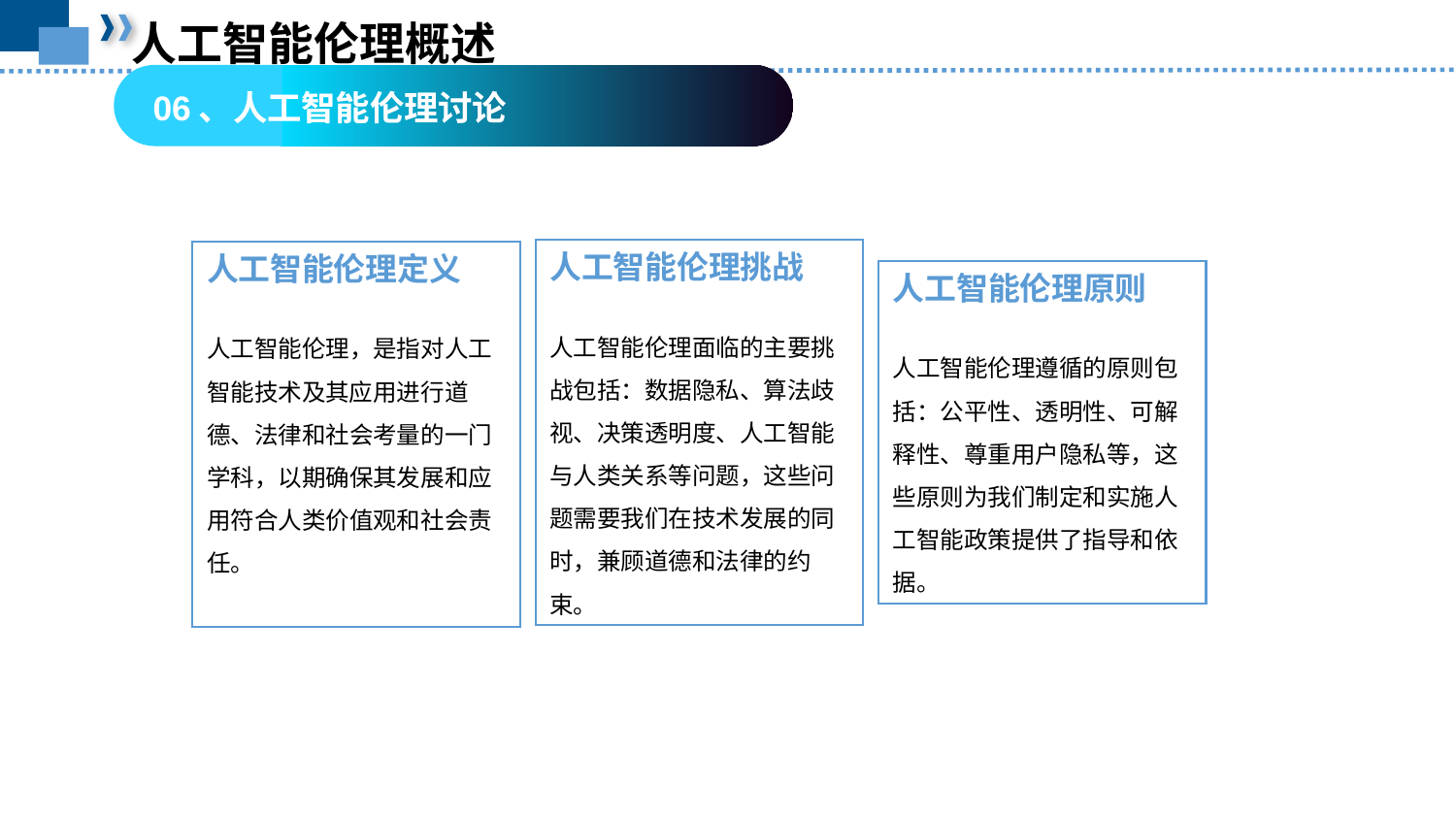

人工智能伦理概述

06、人工智能伦理讨论
人工智能伦理挑战
人工智能伦理面临的主要挑战包括：数据隐私、算法歧视、决策透明度、人工智能与人类关系等问题，这些问题需要我们在技术发展的同时，兼顾道德和法律的约束。
人工智能伦理原则
人工智能伦理遵循的原则包括：公平性、透明性、可解释性、尊重用户隐私等，这些原则为我们制定和实施人工智能政策提供了指导和依据。
人工智能伦理定义
人工智能伦理，是指对人工智能技术及其应用进行道德、法律和社会考量的一门学科，以期确保其发展和应用符合人类价值观和社会责任。